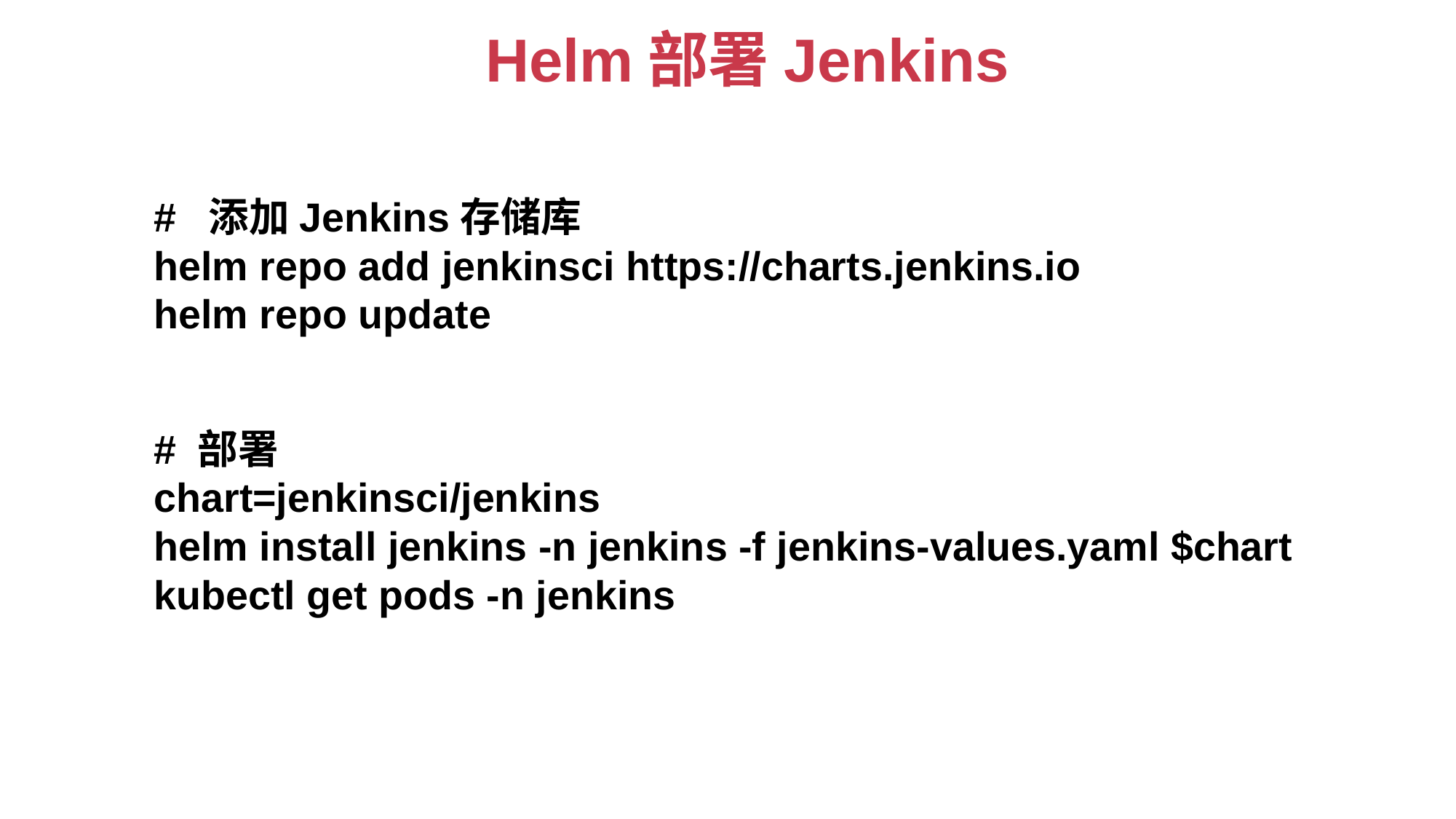

Helm部署Jenkins

#  添加Jenkins存储库
helm repo add jenkinsci https://charts.jenkins.io
helm repo update
# 部署
chart=jenkinsci/jenkins
helm install jenkins -n jenkins -f jenkins-values.yaml $chart
kubectl get pods -n jenkins